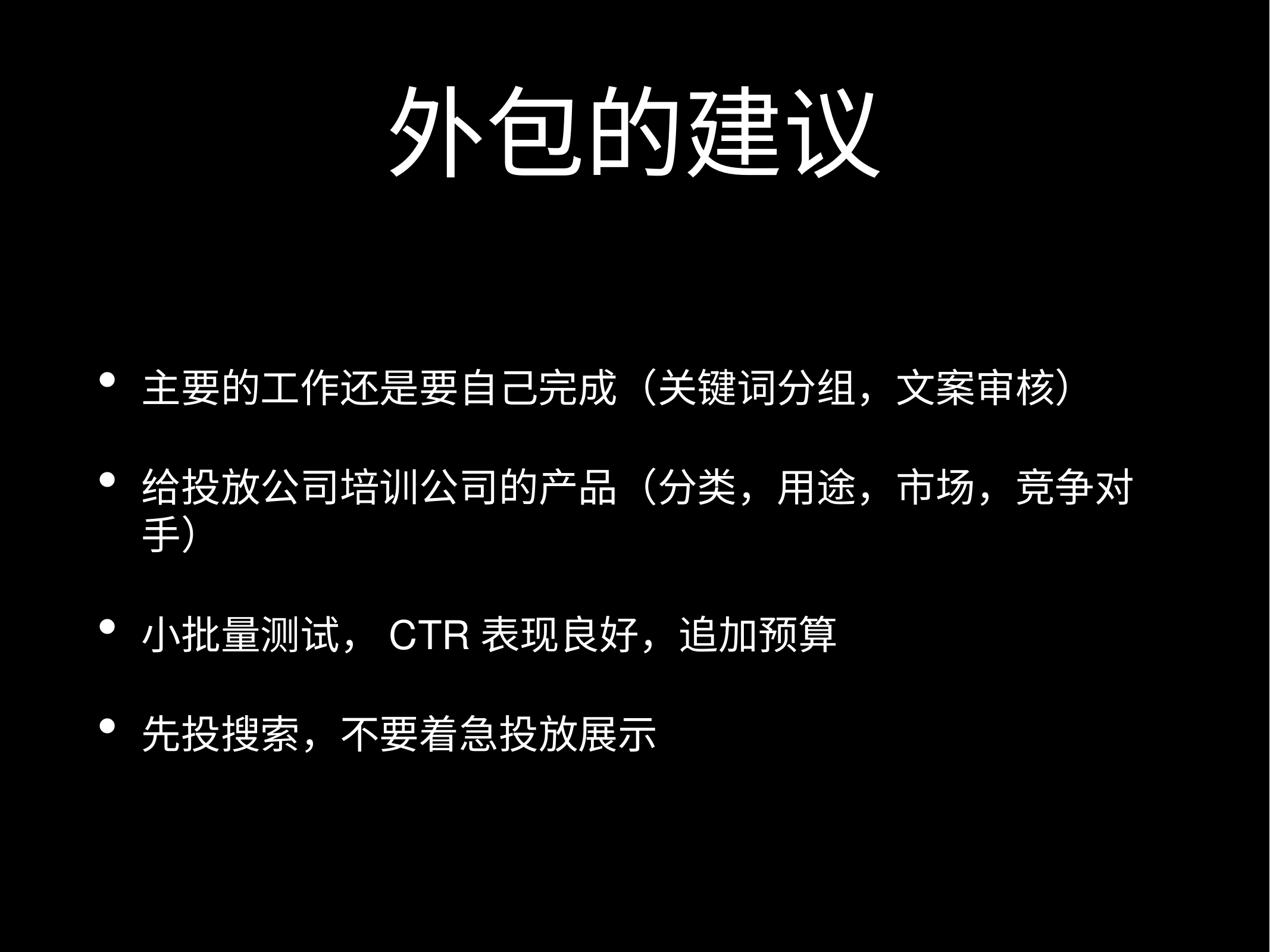

# 外包的建议
主要的工作还是要自己完成（关键词分组，文案审核）
给投放公司培训公司的产品（分类，用途，市场，竞争对手）
小批量测试，CTR表现良好，追加预算
先投搜索，不要着急投放展示